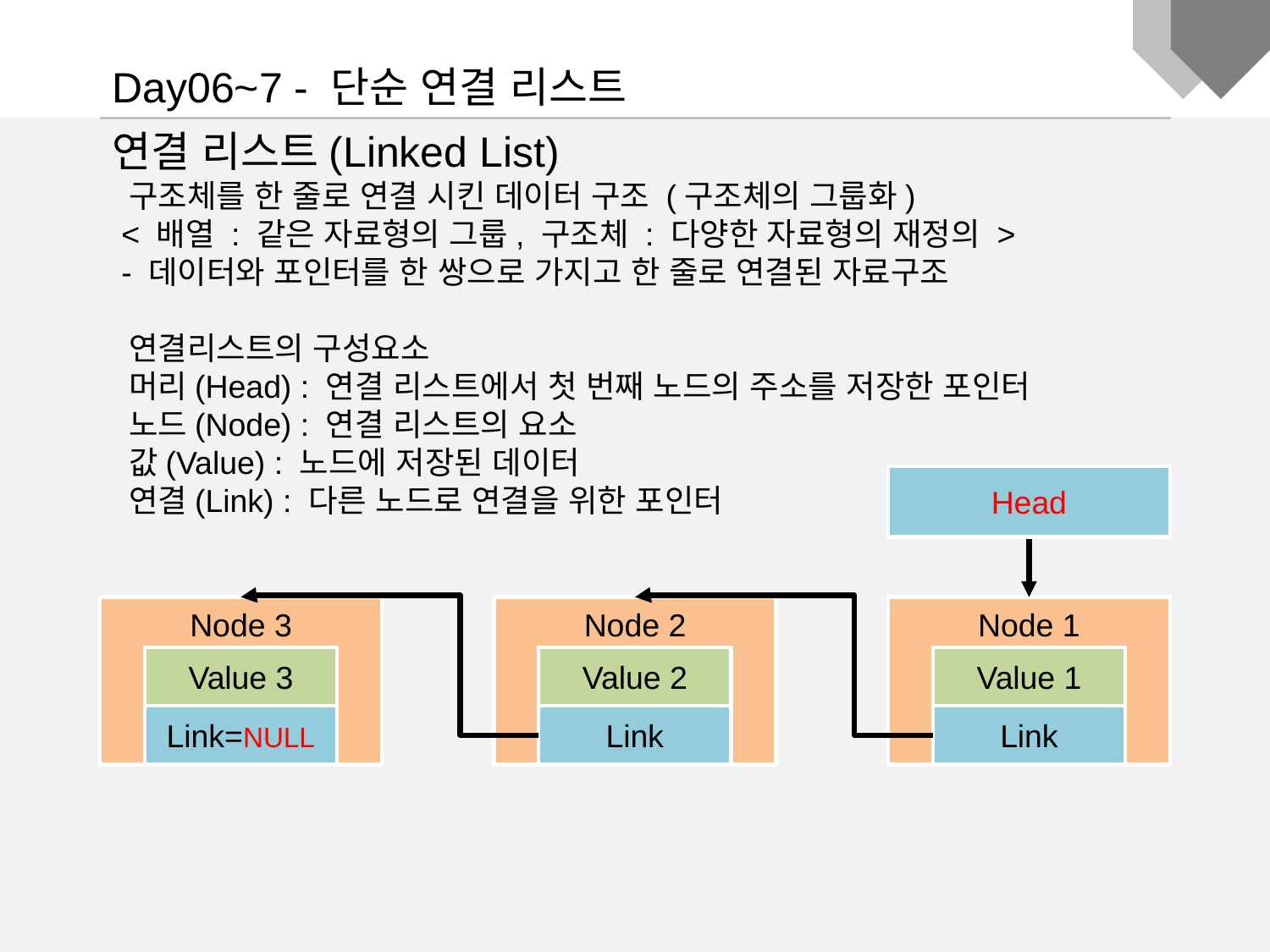

Day06~7 - 단순 연결 리스트
연결 리스트(Linked List)
 구조체를 한 줄로 연결 시킨 데이터 구조 (구조체의 그룹화)
 < 배열 : 같은 자료형의 그룹, 구조체 : 다양한 자료형의 재정의 >
 - 데이터와 포인터를 한 쌍으로 가지고 한 줄로 연결된 자료구조

 연결리스트의 구성요소
 머리(Head) : 연결 리스트에서 첫 번째 노드의 주소를 저장한 포인터
 노드(Node) : 연결 리스트의 요소
 값(Value) : 노드에 저장된 데이터
 연결(Link) : 다른 노드로 연결을 위한 포인터
Head
Node 3

Node 2

Node 1

Value 3
Value 2
Value 1
Link=NULL
Link
Link